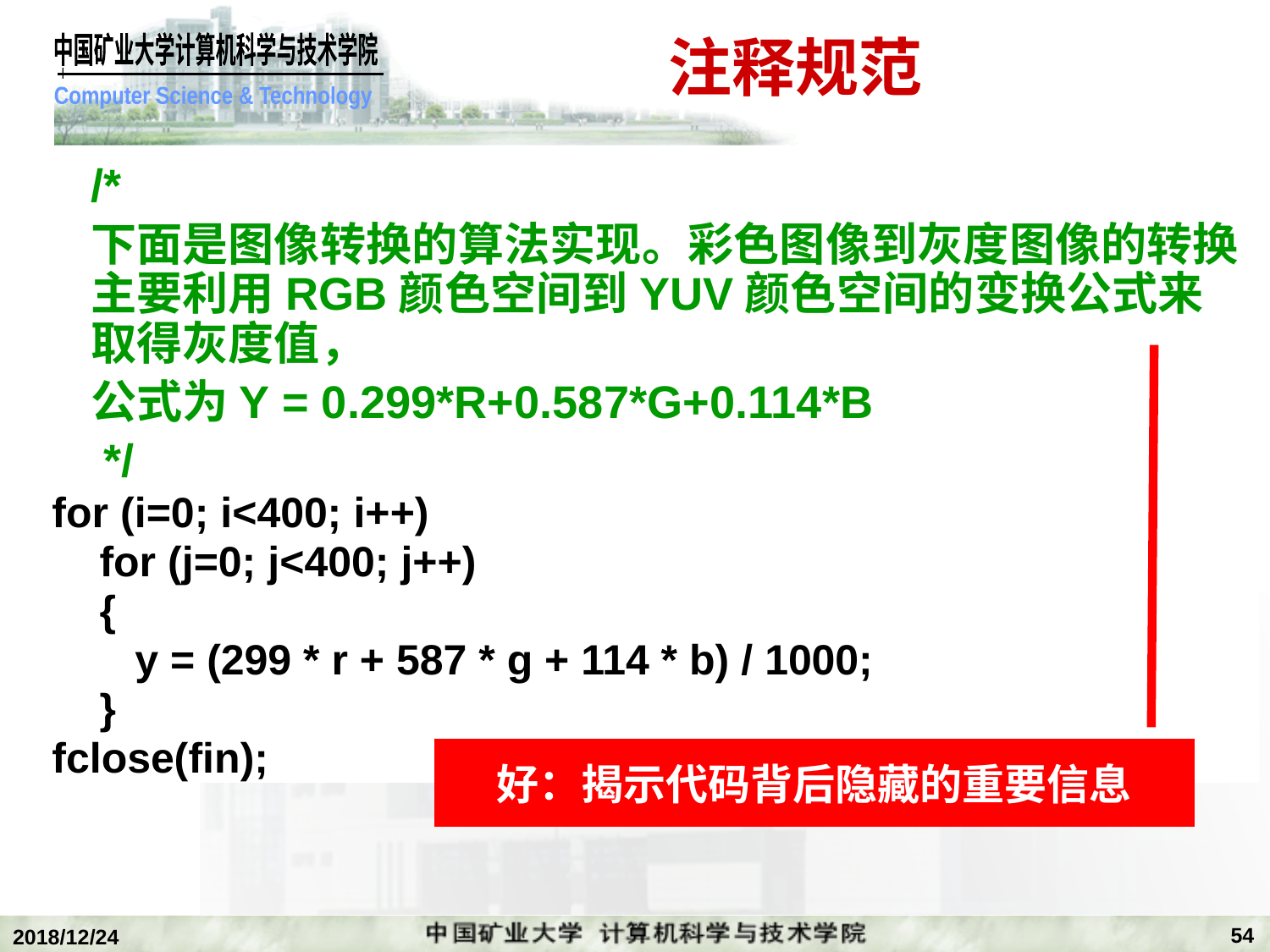

注释规范
/*
下面是图像转换的算法实现。彩色图像到灰度图像的转换主要利用RGB颜色空间到YUV颜色空间的变换公式来取得灰度值，
公式为Y = 0.299*R+0.587*G+0.114*B
 */
for (i=0; i<400; i++)
    for (j=0; j<400; j++)
    {
       y = (299 * r + 587 * g + 114 * b) / 1000;
    }
fclose(fin);
好：揭示代码背后隐藏的重要信息
54
2018/12/24